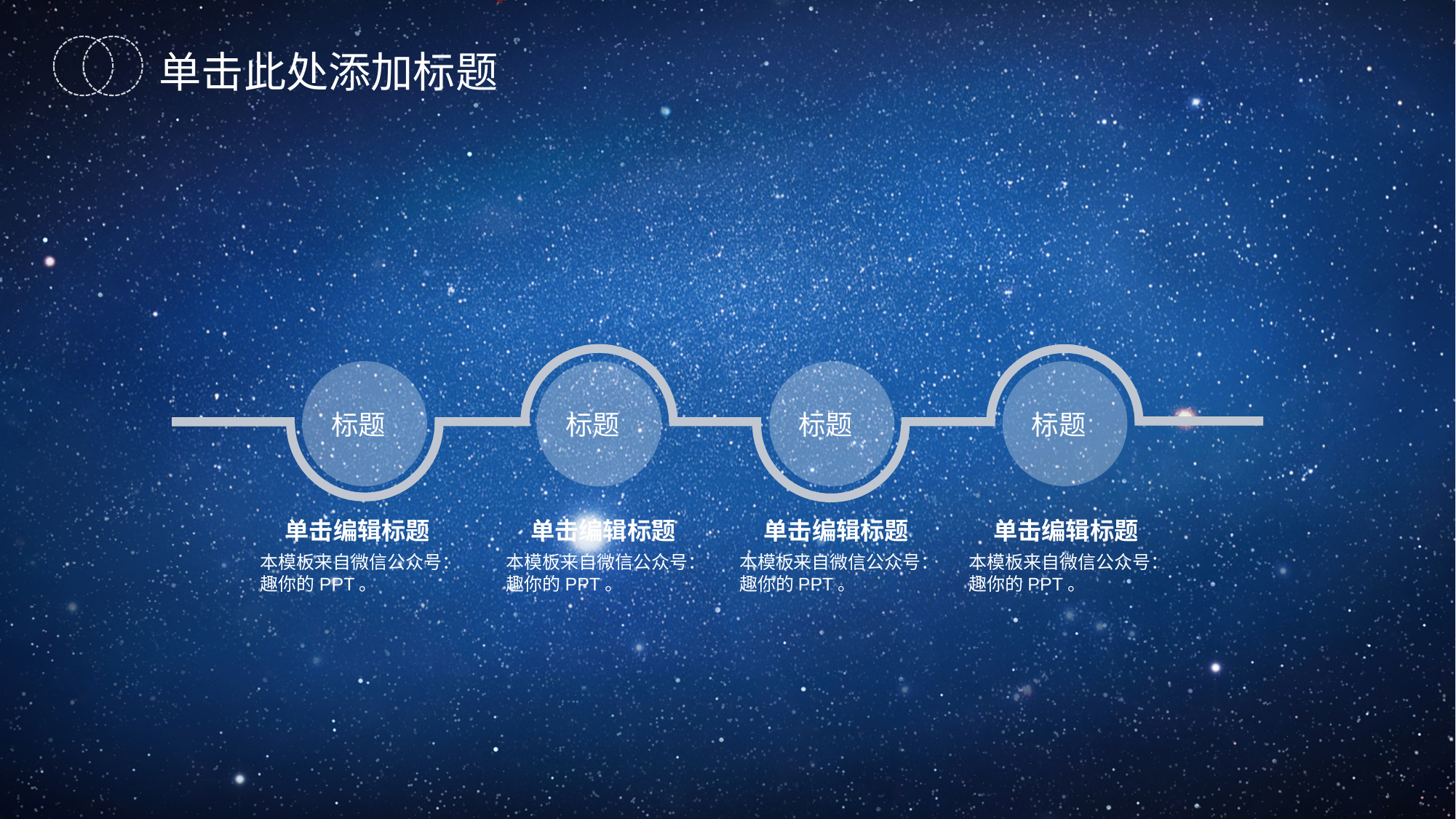

单击此处添加标题
本模板来自微信公众号：
趣你的PPT

标题
标题
标题
标题

单击编辑标题
单击编辑标题
单击编辑标题
单击编辑标题
本模板来自微信公众号：趣你的PPT。
本模板来自微信公众号：趣你的PPT。
本模板来自微信公众号：趣你的PPT。
本模板来自微信公众号：趣你的PPT。